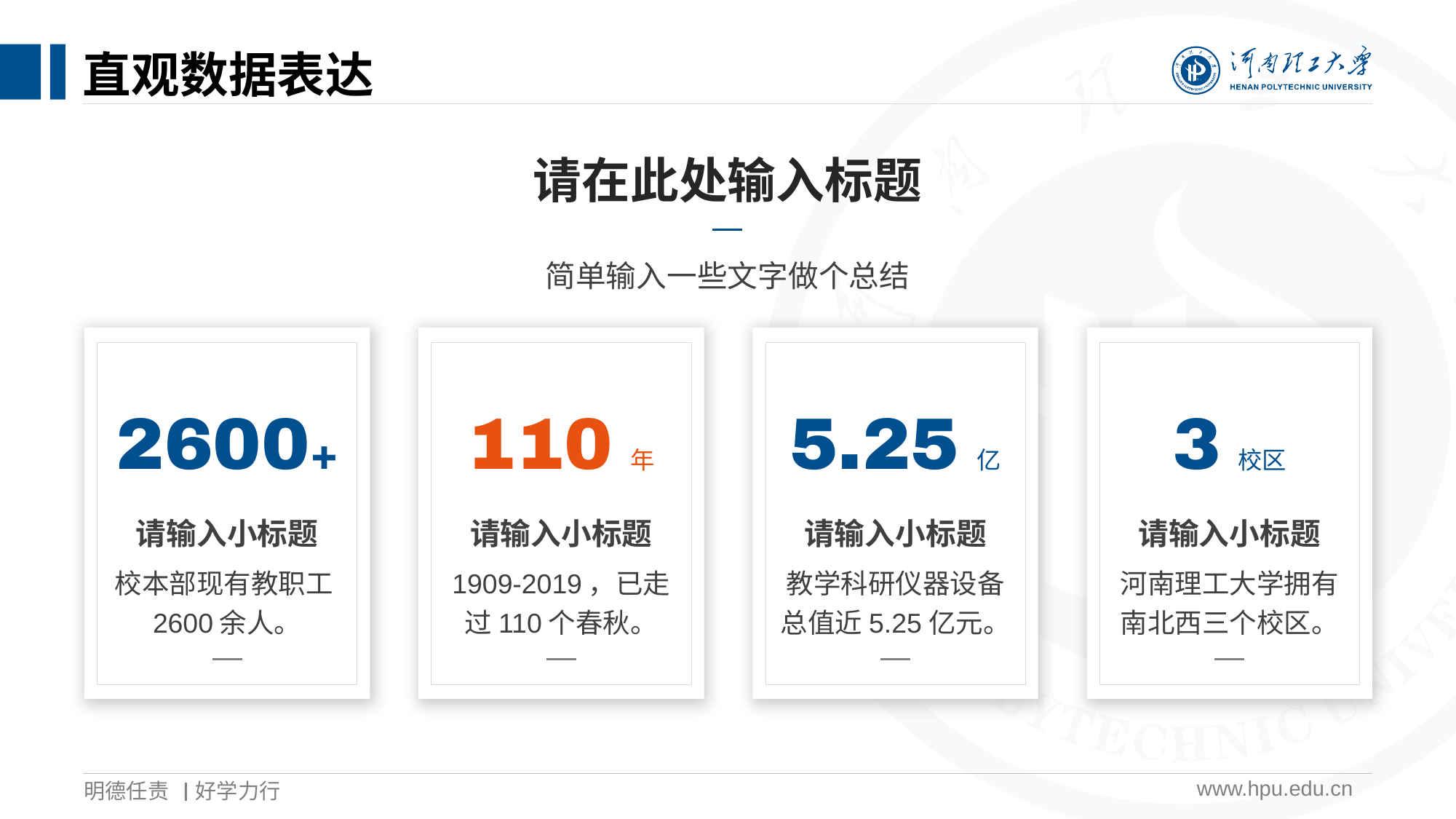

# 直观数据表达
请在此处输入标题
简单输入一些文字做个总结

2600+
请输入小标题
校本部现有教职工2600余人。

110年
请输入小标题
1909-2019，已走过110个春秋。

5.25亿
请输入小标题
教学科研仪器设备总值近5.25亿元。

3校区
请输入小标题
河南理工大学拥有南北西三个校区。